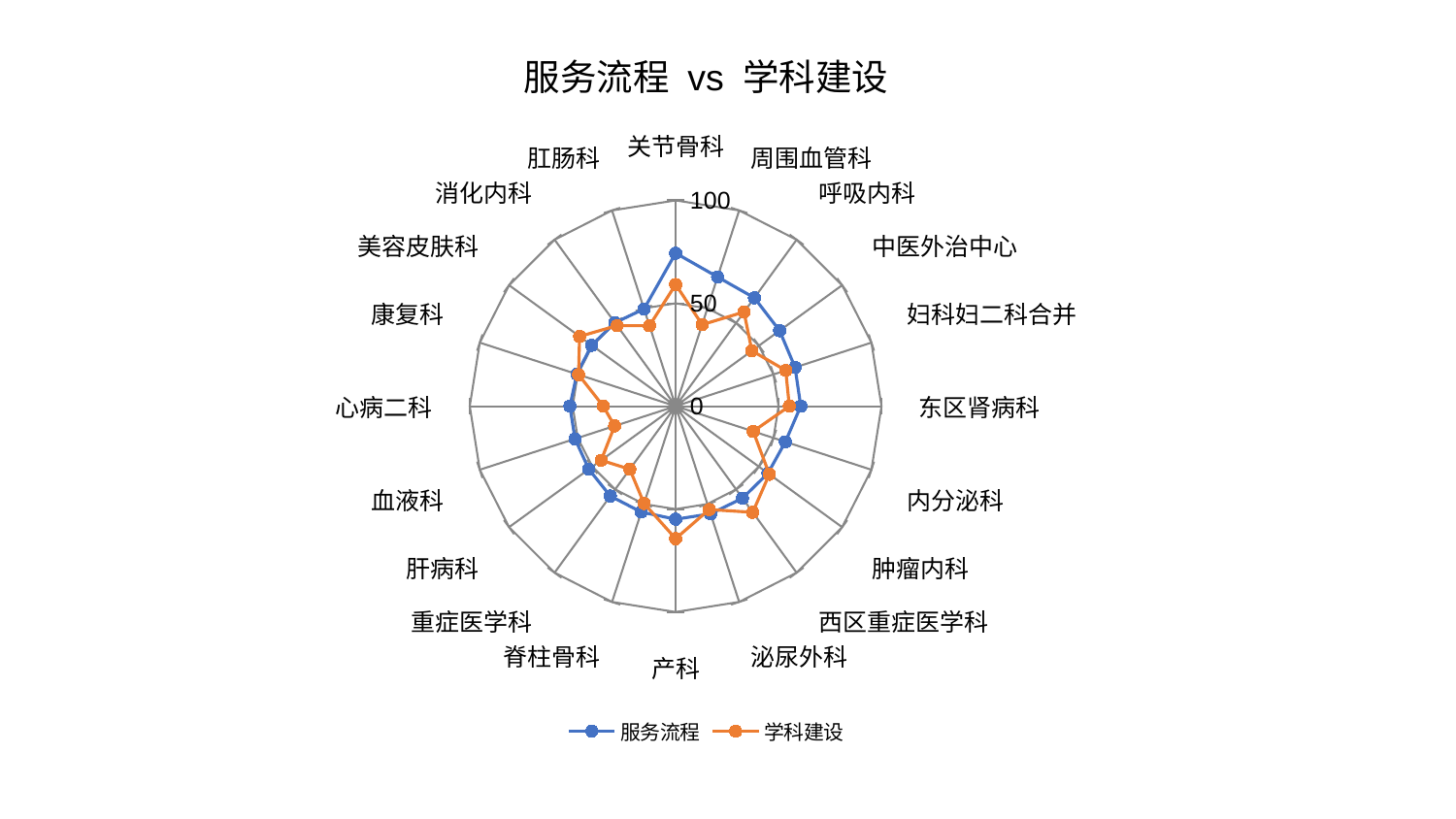

### Chart: 服务流程 vs 学科建设

| Category | 服务流程 | 学科建设 |
|---|---|---|
| 关节骨科 | 74.36460579821954 | 59.13343771350751 |
| 周围血管科 | 66.01436668183749 | 41.65881209974838 |
| 呼吸内科 | 65.10446956818146 | 56.54286184378418 |
| 中医外治中心 | 62.44784996293849 | 45.825599350506735 |
| 妇科妇二科合并 | 61.00389768528724 | 56.253342317492134 |
| 东区肾病科 | 60.79506197970497 | 55.257384254690784 |
| 内分泌科 | 56.05707882271122 | 39.636417777798954 |
| 肿瘤内科 | 55.46310507726069 | 56.28815719736043 |
| 西区重症医学科 | 55.28577247042181 | 63.73971316932489 |
| 泌尿外科 | 54.98115072430567 | 52.791362927400954 |
| 产科 | 54.92996481344714 | 64.36729485283915 |
| 脊柱骨科 | 54.07373015200177 | 49.674368574902104 |
| 重症医学科 | 53.98465911558552 | 37.8617544116537 |
| 肝病科 | 52.118013177190576 | 44.71503196408128 |
| 血液科 | 51.393148096951215 | 31.152534425195753 |
| 心病二科 | 51.34643208389235 | 35.15719253001939 |
| 康复科 | 50.456790969489695 | 49.571966603327695 |
| 美容皮肤科 | 50.399935474736466 | 57.643113973052074 |
| 消化内科 | 50.152404867706096 | 48.410638613002874 |
| 肛肠科 | 49.66738336935128 | 41.13914150231422 |
59